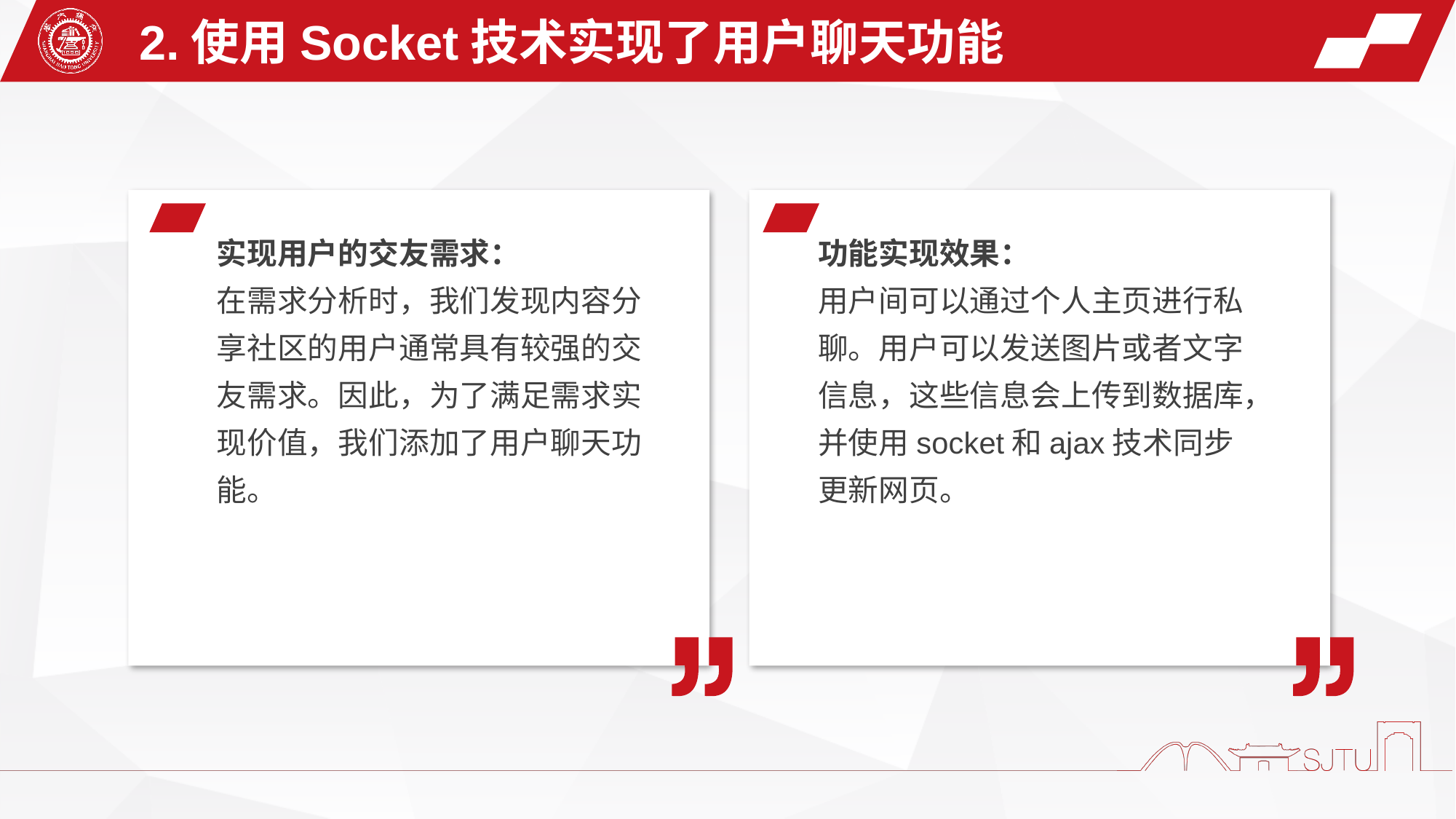

2.使用Socket技术实现了用户聊天功能

功能实现效果：
用户间可以通过个人主页进行私聊。用户可以发送图片或者文字信息，这些信息会上传到数据库，并使用socket和ajax技术同步更新网页。
实现用户的交友需求：
在需求分析时，我们发现内容分享社区的用户通常具有较强的交友需求。因此，为了满足需求实现价值，我们添加了用户聊天功能。